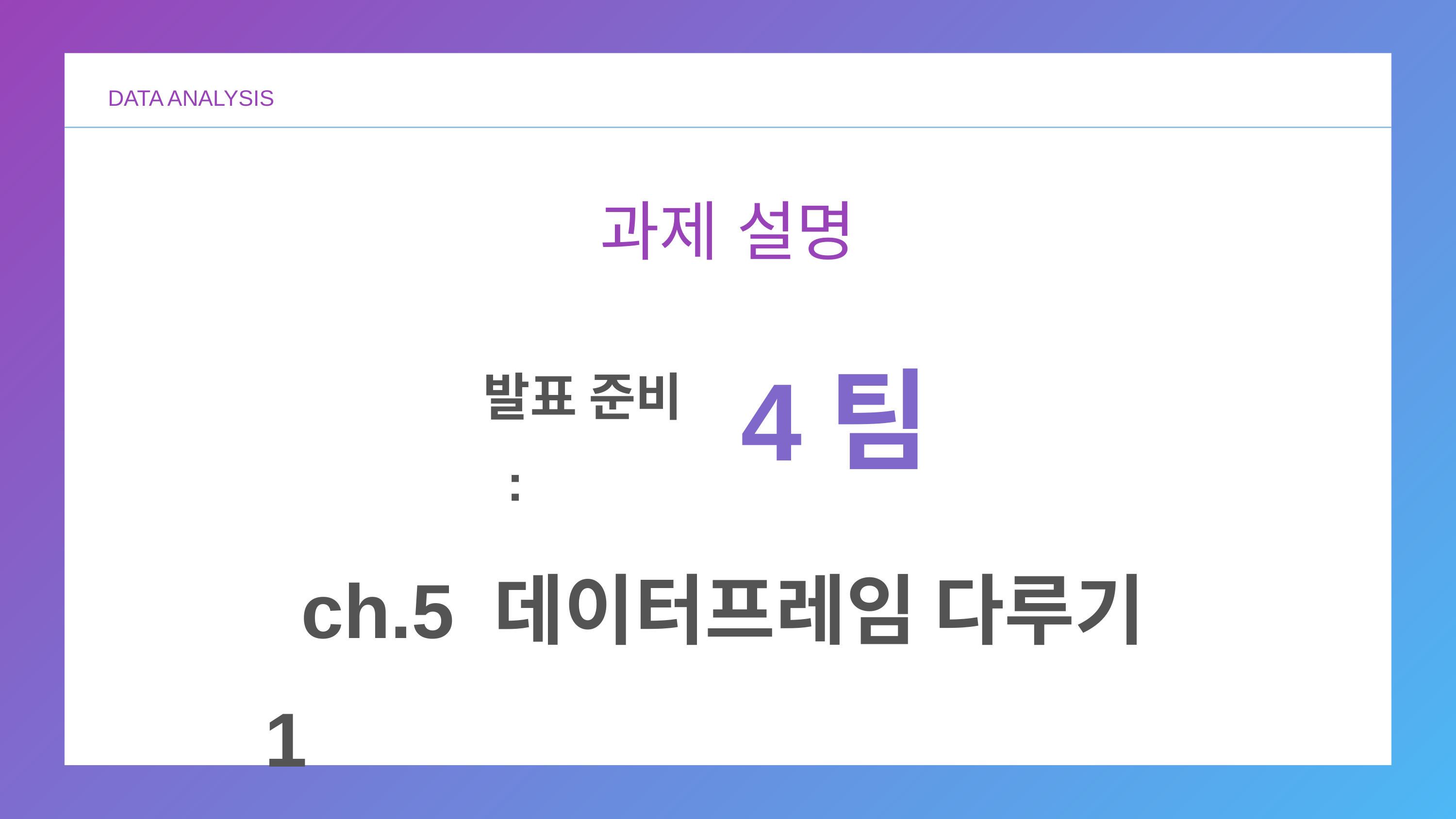

DATA ANALYSIS

과제 설명
4팀
발표 준비 :
ch.5 데이터프레임 다루기 1